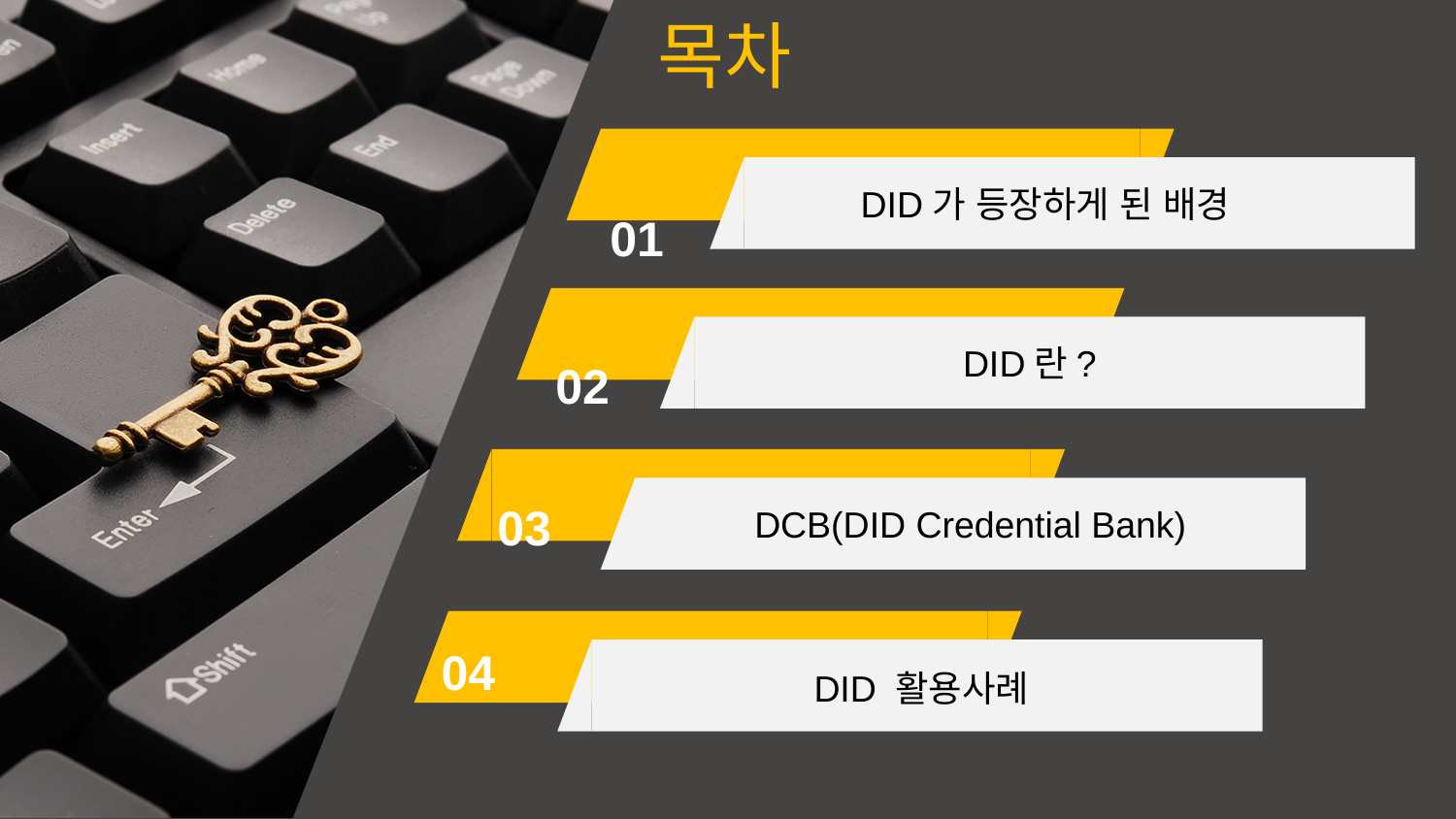

목차

          DID가 등장하게 된 배경

01

DID란?

02

DCB(DID Credential Bank)

03

DID 활용사례

04